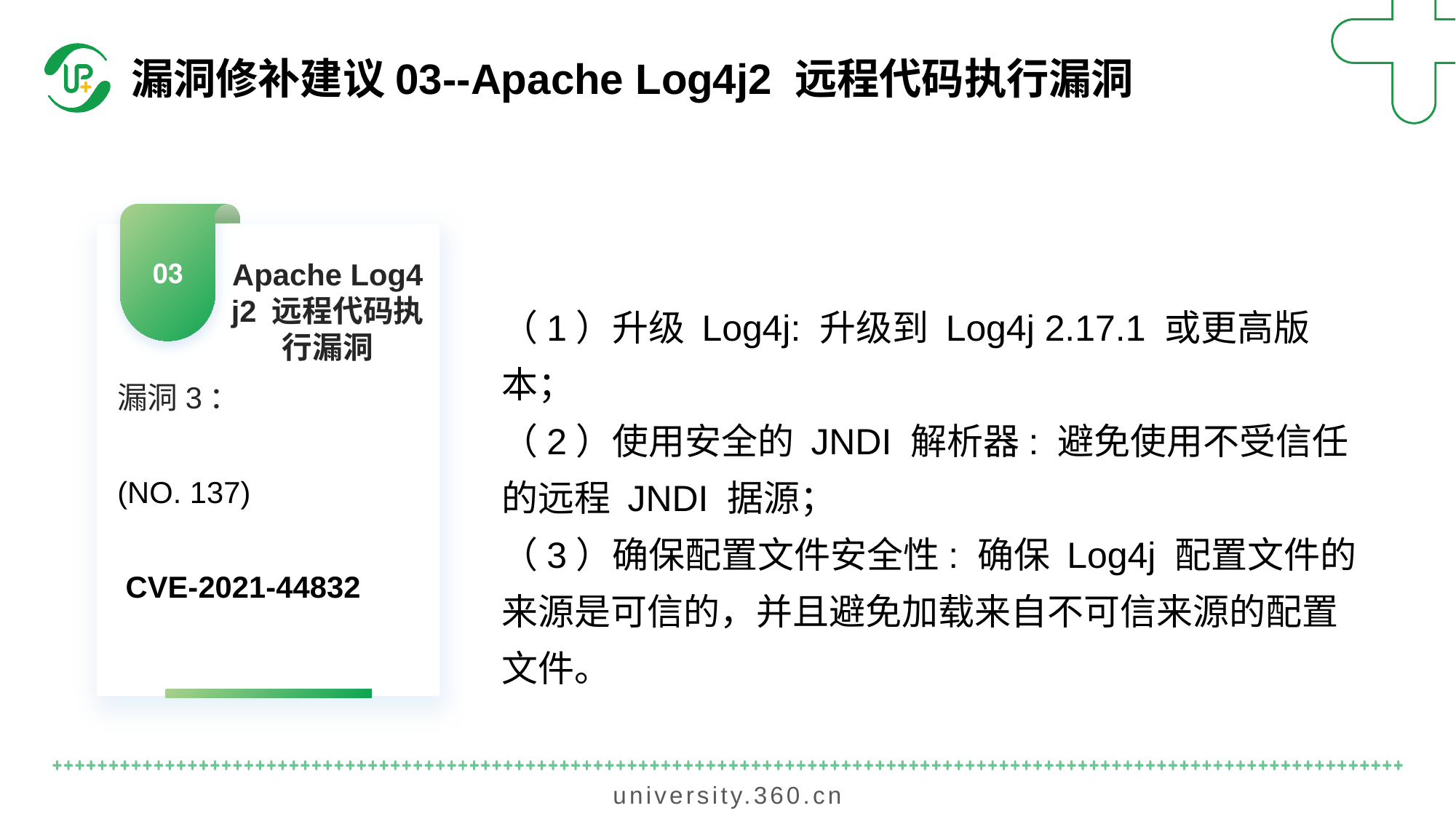

漏洞修补建议03--Apache Log4j2 远程代码执行漏洞

03

Apache Log4j2 远程代码执行漏洞
（1）升级 Log4j: 升级到 Log4j 2.17.1 或更高版本；
（2）使用安全的 JNDI 解析器: 避免使用不受信任的远程 JNDI 据源；
（3）确保配置文件安全性: 确保 Log4j 配置文件的来源是可信的，并且避免加载来自不可信来源的配置文件。
漏洞3：

(NO. 137)

 CVE-2021-44832